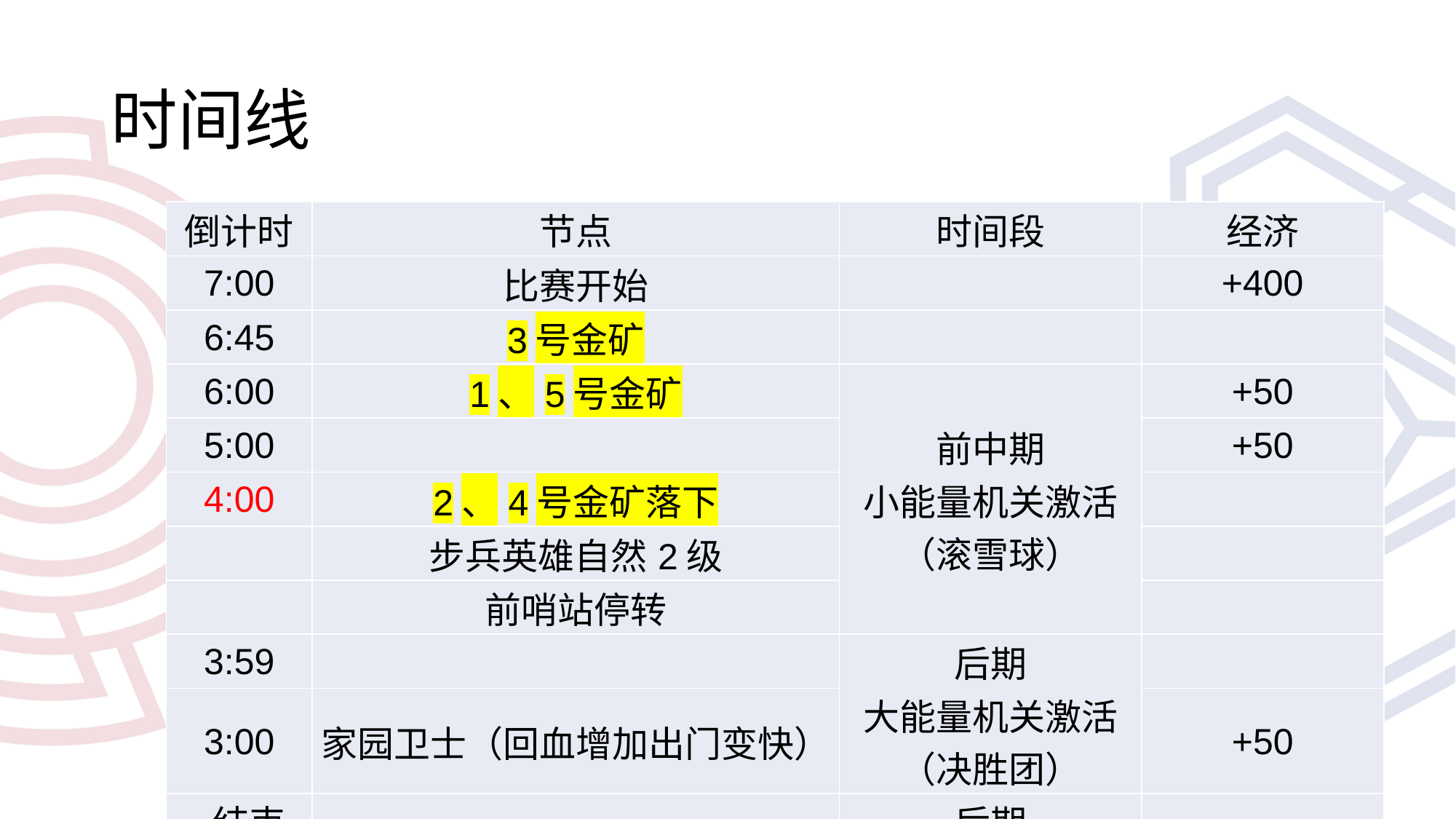

# 时间线
| 倒计时 | 节点 | 时间段 | 经济 |
| --- | --- | --- | --- |
| 7:00 | 比赛开始 |  | +400 |
| 6:45 | 3号金矿 |  |  |
| 6:00 | 1、5号金矿 | 前中期 小能量机关激活 （滚雪球） | +50 |
| 5:00 |  |  | +50 |
| 4:00 | 2、4号金矿落下 |  |  |
|  | 步兵英雄自然2级 |  |  |
|  | 前哨站停转 |  |  |
| 3:59 |  | 后期 大能量机关激活 （决胜团） |  |
| 3:00 | 家园卫士（回血增加出门变快） |  | +50 |
| -结束 |  | 后期 |  |